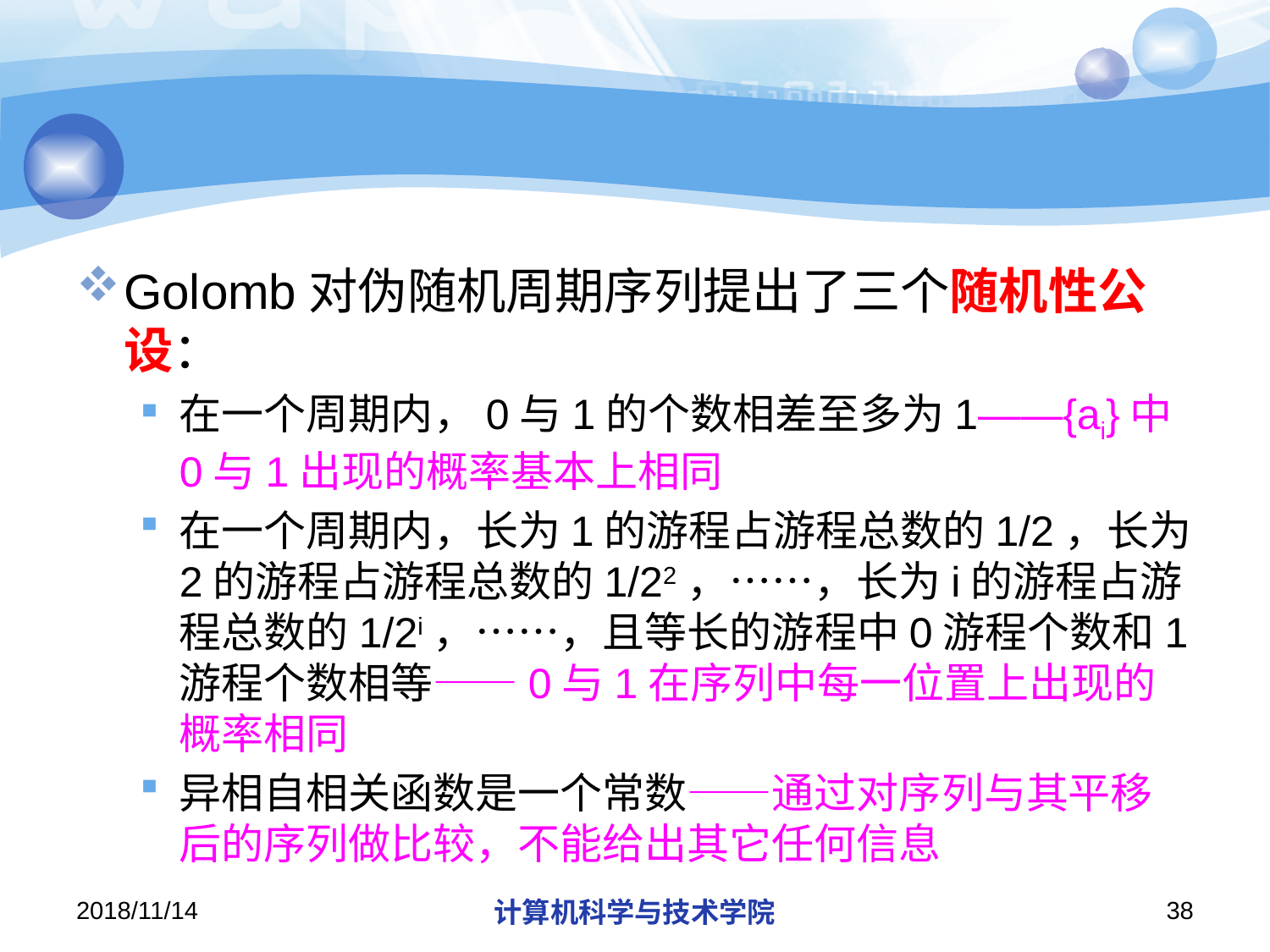

#
Golomb对伪随机周期序列提出了三个随机性公设：
在一个周期内，0与1的个数相差至多为1——{ai}中0与1出现的概率基本上相同
在一个周期内，长为1的游程占游程总数的1/2，长为2的游程占游程总数的1/22，……，长为i的游程占游程总数的1/2i，……，且等长的游程中0游程个数和1游程个数相等——0与1在序列中每一位置上出现的概率相同
异相自相关函数是一个常数——通过对序列与其平移后的序列做比较，不能给出其它任何信息
2018/11/14
计算机科学与技术学院
38